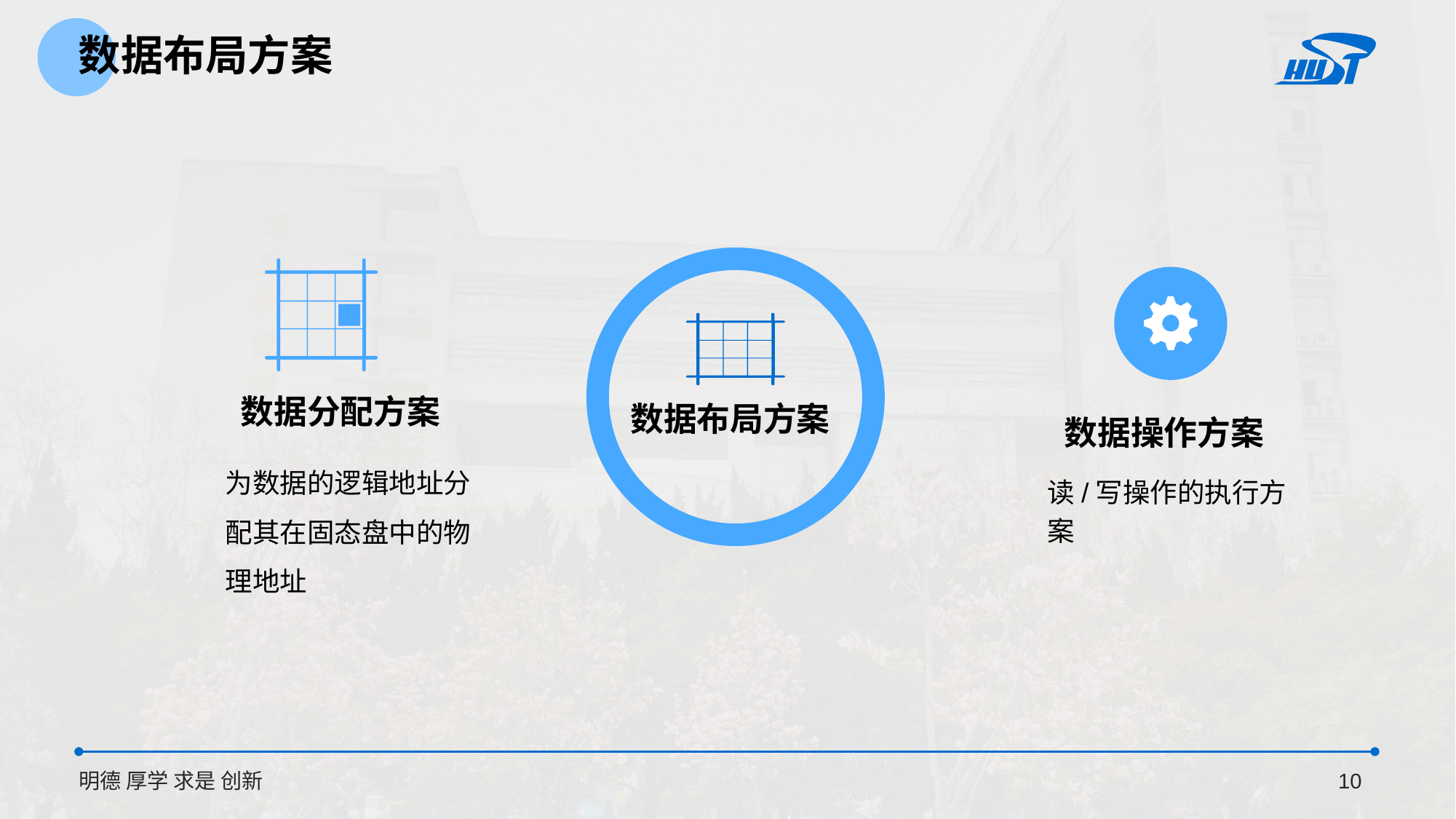

数据布局方案

数据分配方案
为数据的逻辑地址分配其在固态盘中的物理地址
数据布局方案
数据操作方案
读/写操作的执行方案